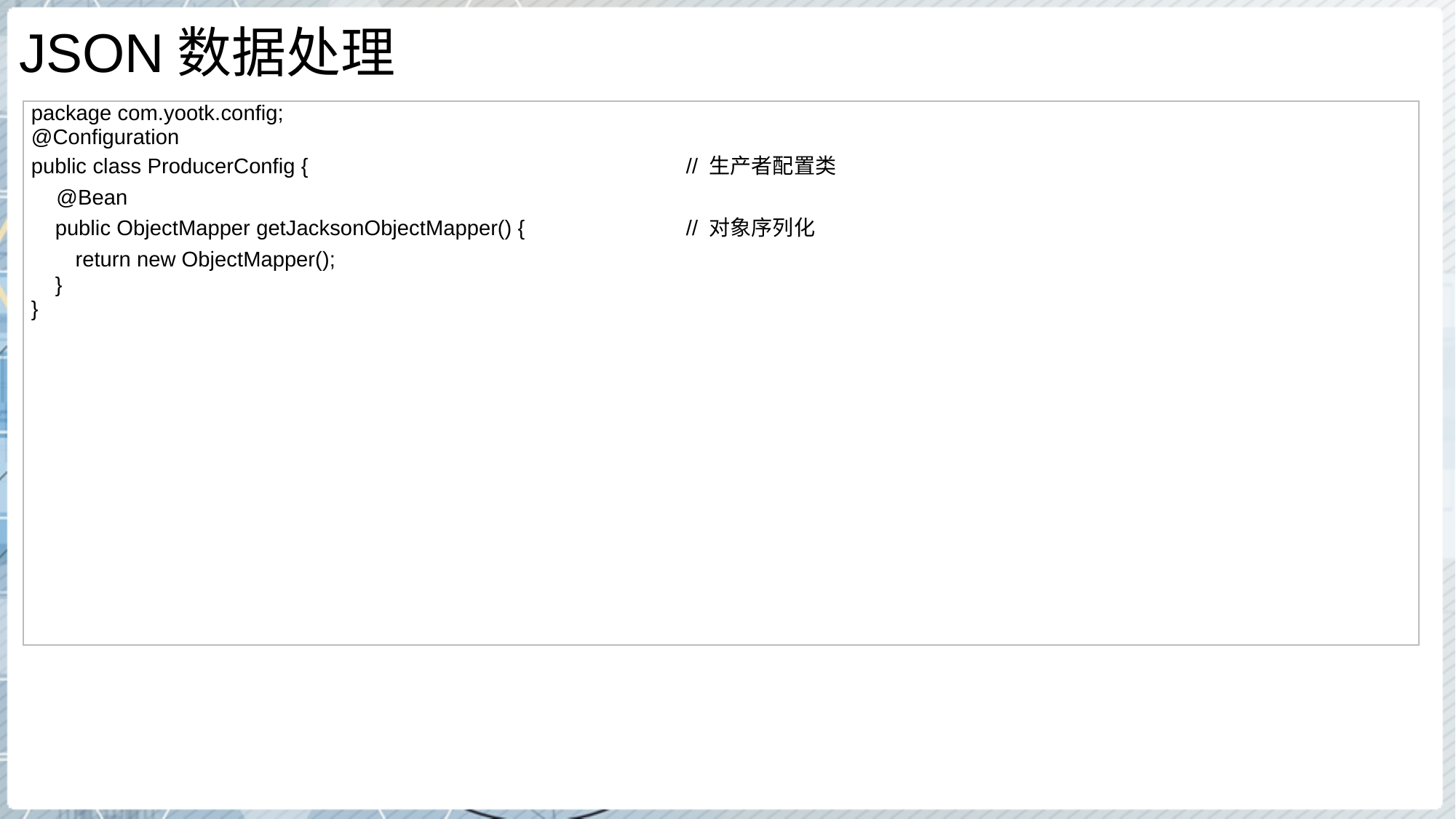

# JSON数据处理
| package com.yootk.config; @Configuration public class ProducerConfig { // 生产者配置类 @Bean public ObjectMapper getJacksonObjectMapper() { // 对象序列化 return new ObjectMapper(); } } |
| --- |